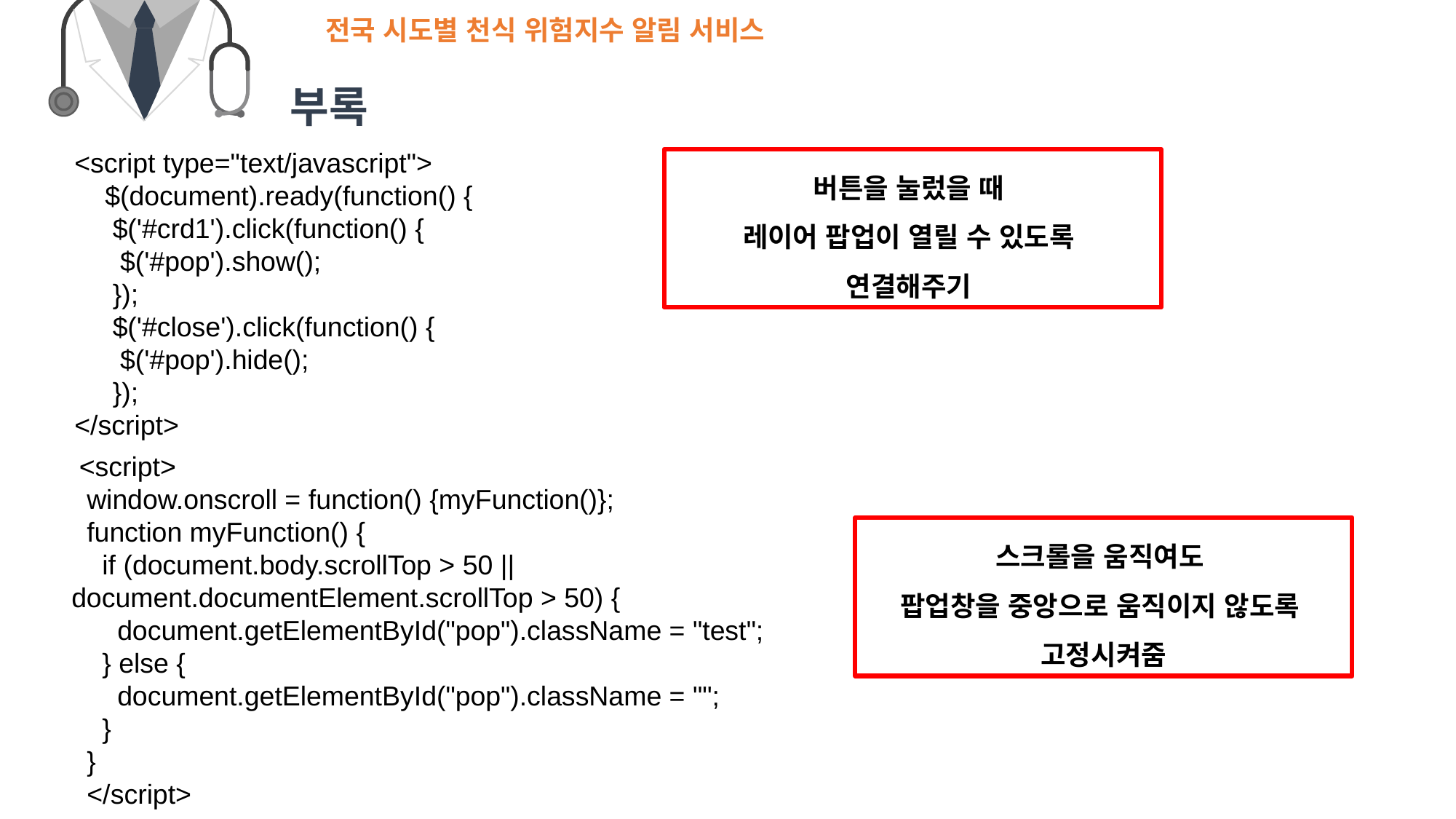

전국 시도별 천식 위험지수 알림 서비스
부록
<script type="text/javascript">
    $(document).ready(function() {
     $('#crd1').click(function() {
      $('#pop').show();
     });
     $('#close').click(function() {
      $('#pop').hide();
     });
</script>
버튼을 눌렀을 때
레이어 팝업이 열릴 수 있도록
연결해주기
 <script>
  window.onscroll = function() {myFunction()};
  function myFunction() {
    if (document.body.scrollTop > 50 || document.documentElement.scrollTop > 50) {
      document.getElementById("pop").className = "test";
    } else {
      document.getElementById("pop").className = "";
    }
  }
  </script>
스크롤을 움직여도
팝업창을 중앙으로 움직이지 않도록
고정시켜줌